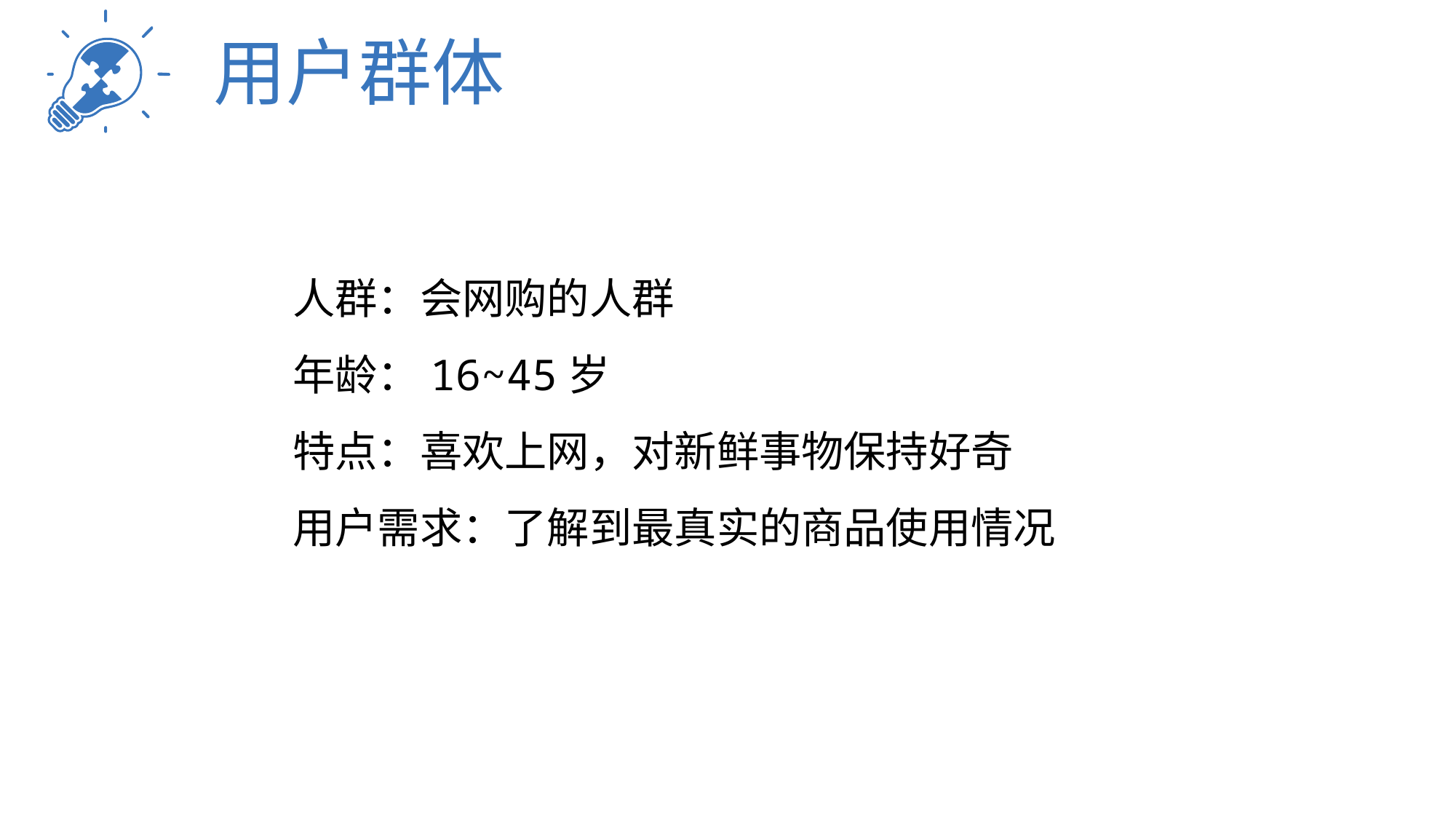

用户群体
人群：会网购的人群
年龄：16~45岁
特点：喜欢上网，对新鲜事物保持好奇
用户需求：了解到最真实的商品使用情况